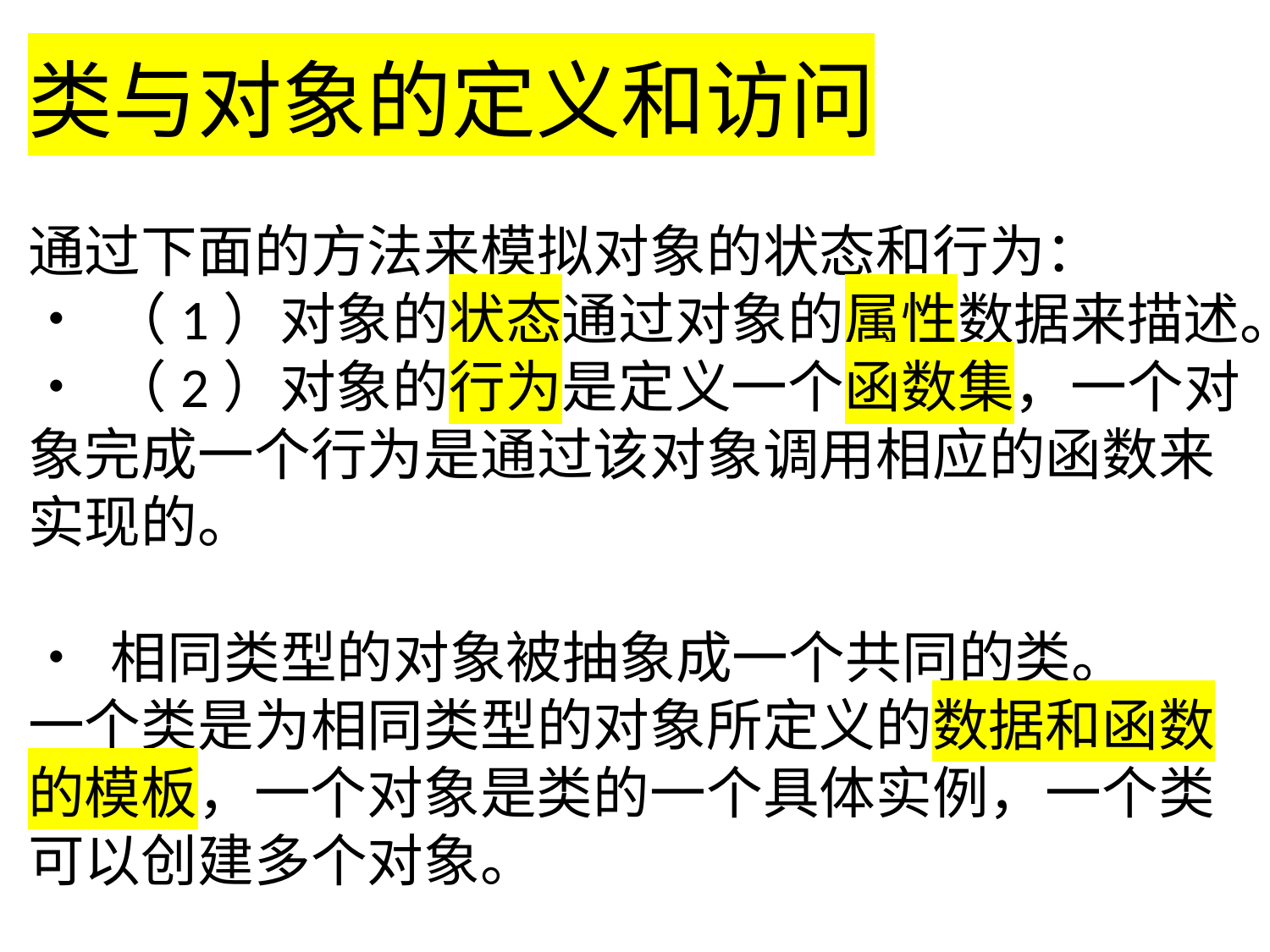

类与对象的定义和访问

通过下面的方法来模拟对象的状态和行为：
• （1）对象的状态通过对象的属性数据来描述。
• （2）对象的行为是定义一个函数集，一个对象完成一个行为是通过该对象调用相应的函数来实现的。

• 相同类型的对象被抽象成一个共同的类。
一个类是为相同类型的对象所定义的数据和函数的模板，一个对象是类的一个具体实例，一个类可以创建多个对象。